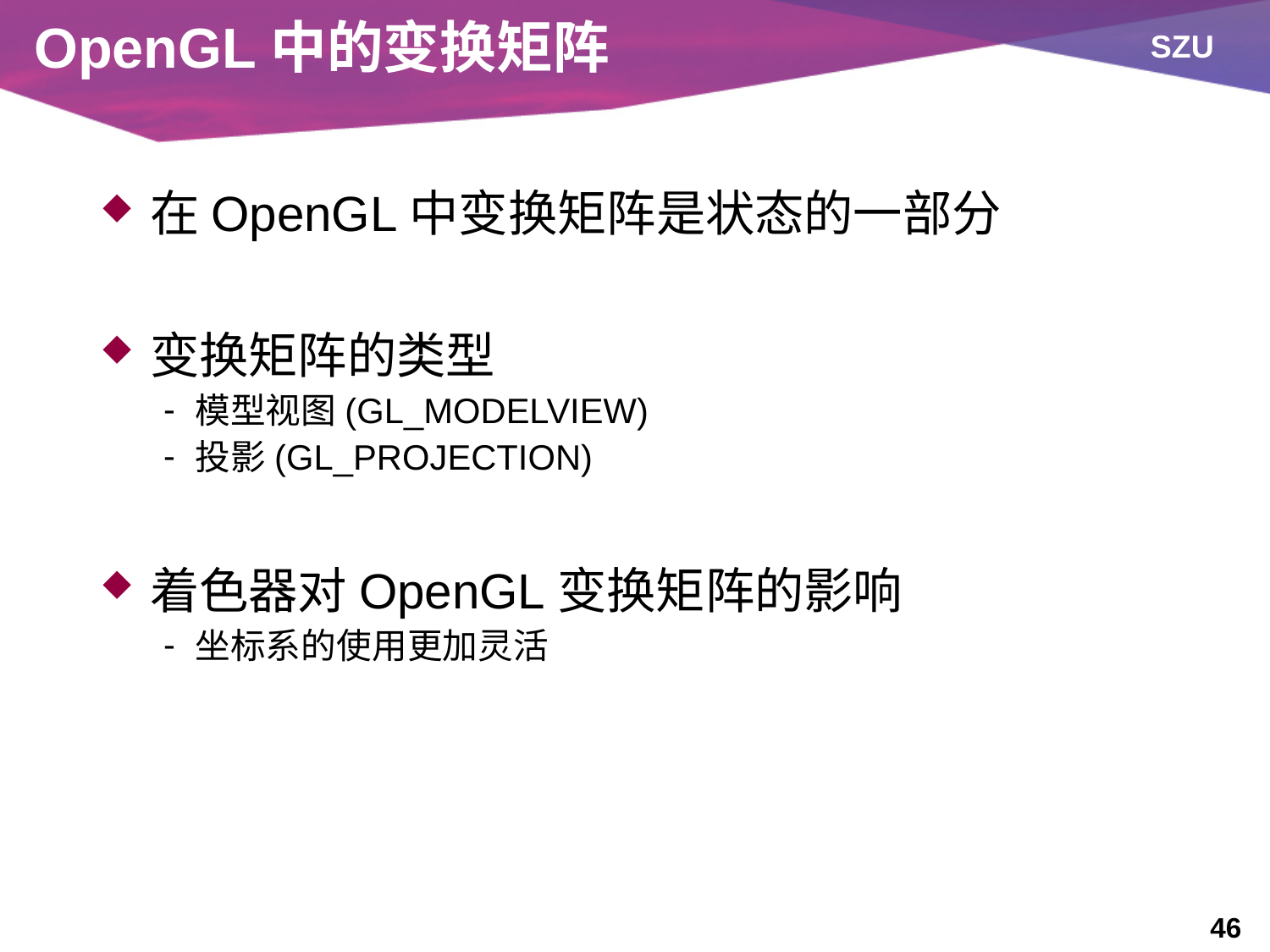

# OpenGL中的变换矩阵
在OpenGL中变换矩阵是状态的一部分

变换矩阵的类型
模型视图(GL_MODELVIEW)
投影(GL_PROJECTION)

着色器对OpenGL变换矩阵的影响
坐标系的使用更加灵活

46